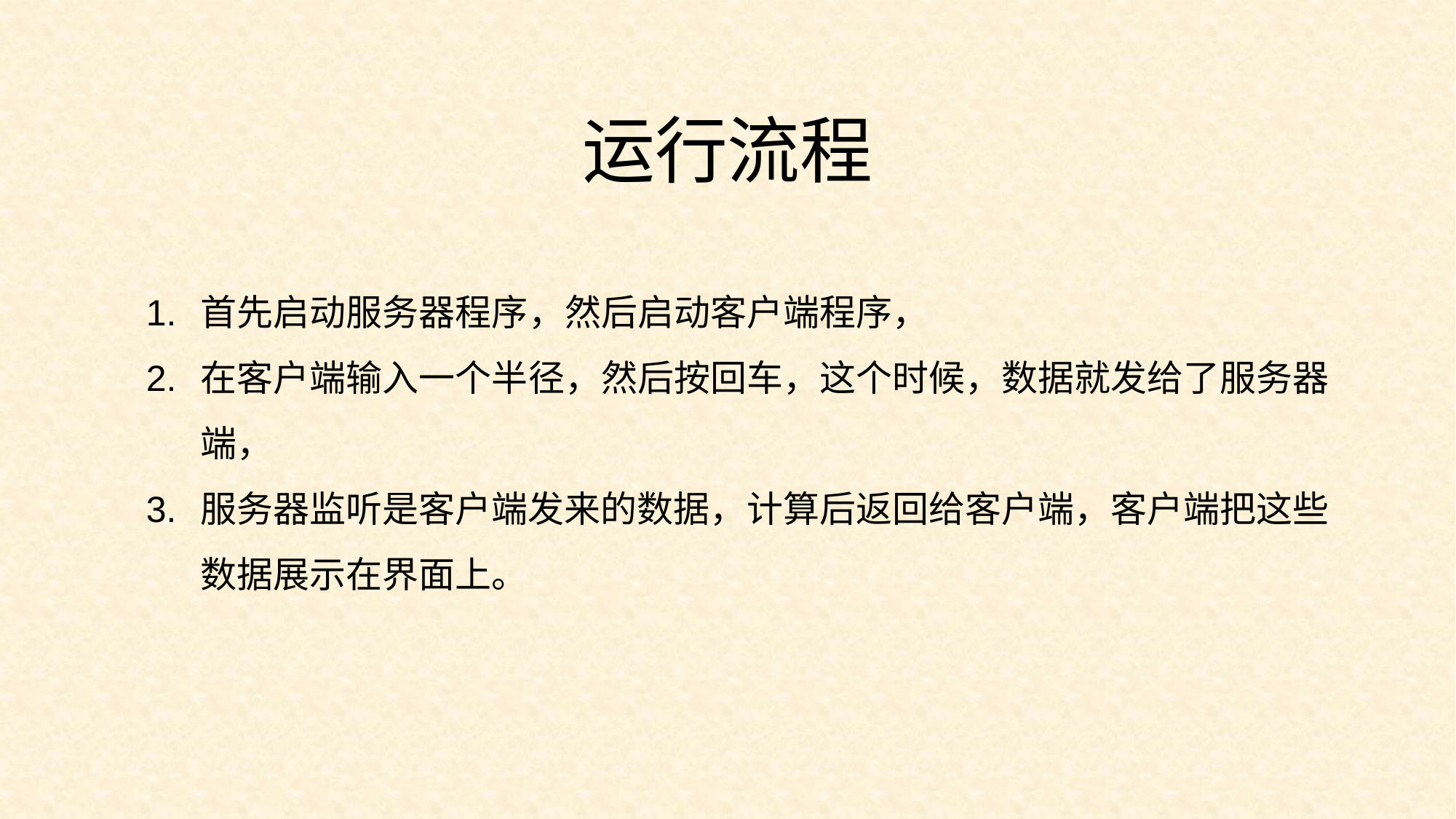

运行流程
首先启动服务器程序，然后启动客户端程序，
在客户端输入一个半径，然后按回车，这个时候，数据就发给了服务器端，
服务器监听是客户端发来的数据，计算后返回给客户端，客户端把这些数据展示在界面上。